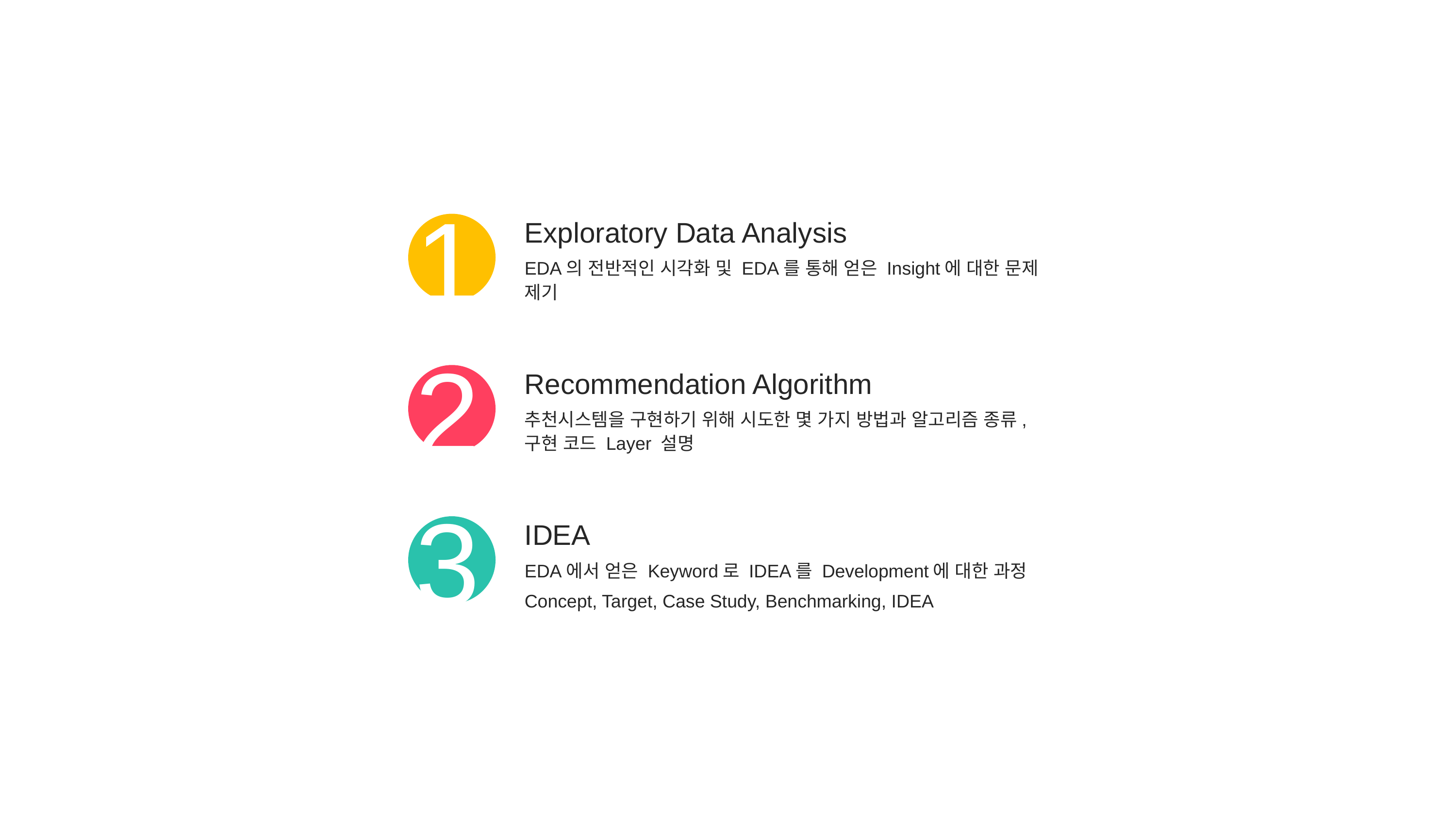

1

Exploratory Data Analysis
EDA의 전반적인 시각화 및 EDA를 통해 얻은 Insight에 대한 문제 제기
2

Recommendation Algorithm
추천시스템을 구현하기 위해 시도한 몇 가지 방법과 알고리즘 종류, 구현 코드 Layer 설명
3

IDEA
EDA에서 얻은 Keyword로 IDEA를 Development에 대한 과정
Concept, Target, Case Study, Benchmarking, IDEA